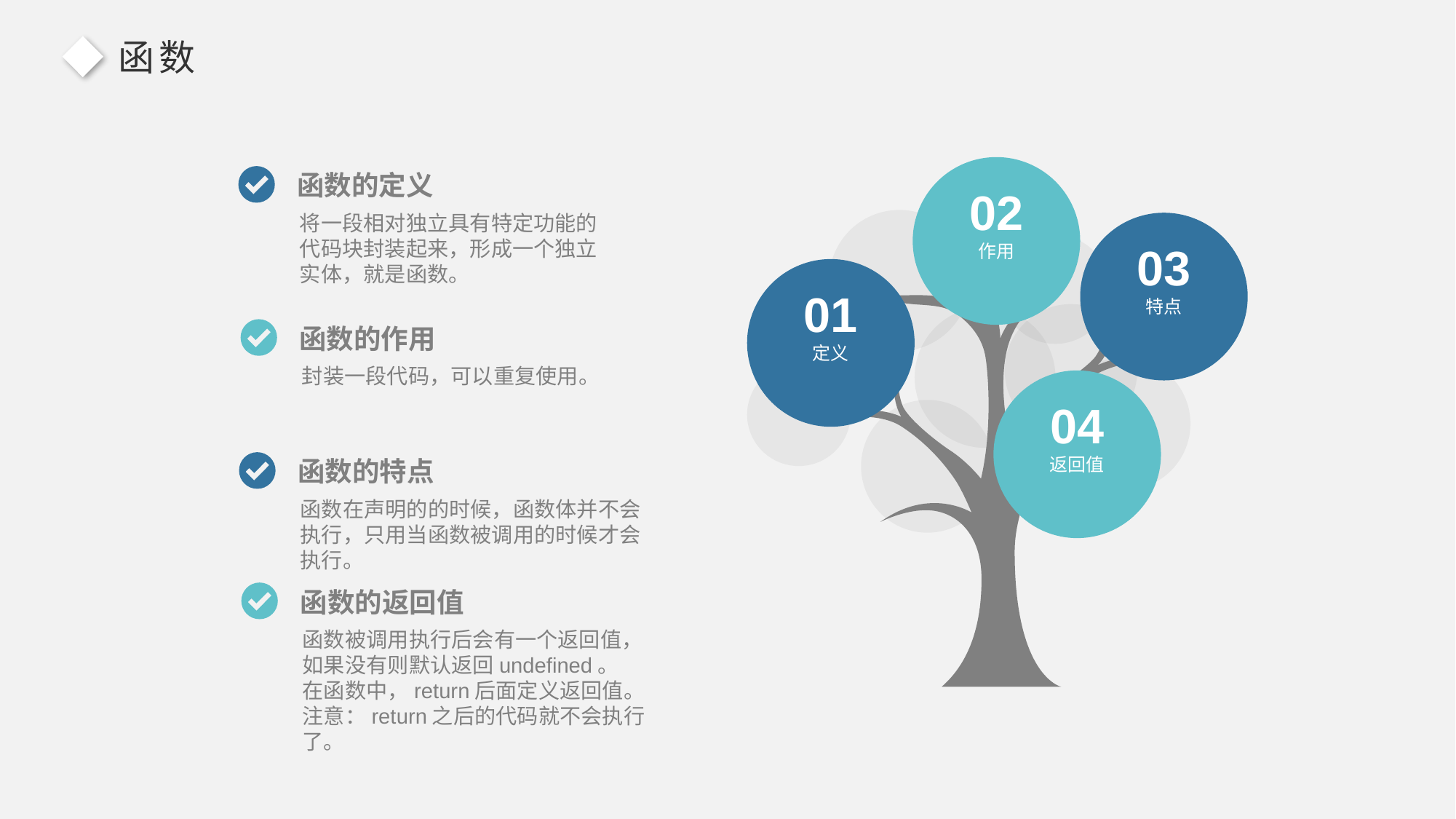

函数

02
作用

03
特点

01
定义

04
返回值

函数的定义

将一段相对独立具有特定功能的代码块封装起来，形成一个独立实体，就是函数。
函数的作用

封装一段代码，可以重复使用。
函数的特点

函数在声明的的时候，函数体并不会执行，只用当函数被调用的时候才会执行。
函数的返回值

函数被调用执行后会有一个返回值，如果没有则默认返回undefined。
在函数中，return后面定义返回值。
注意：return之后的代码就不会执行了。